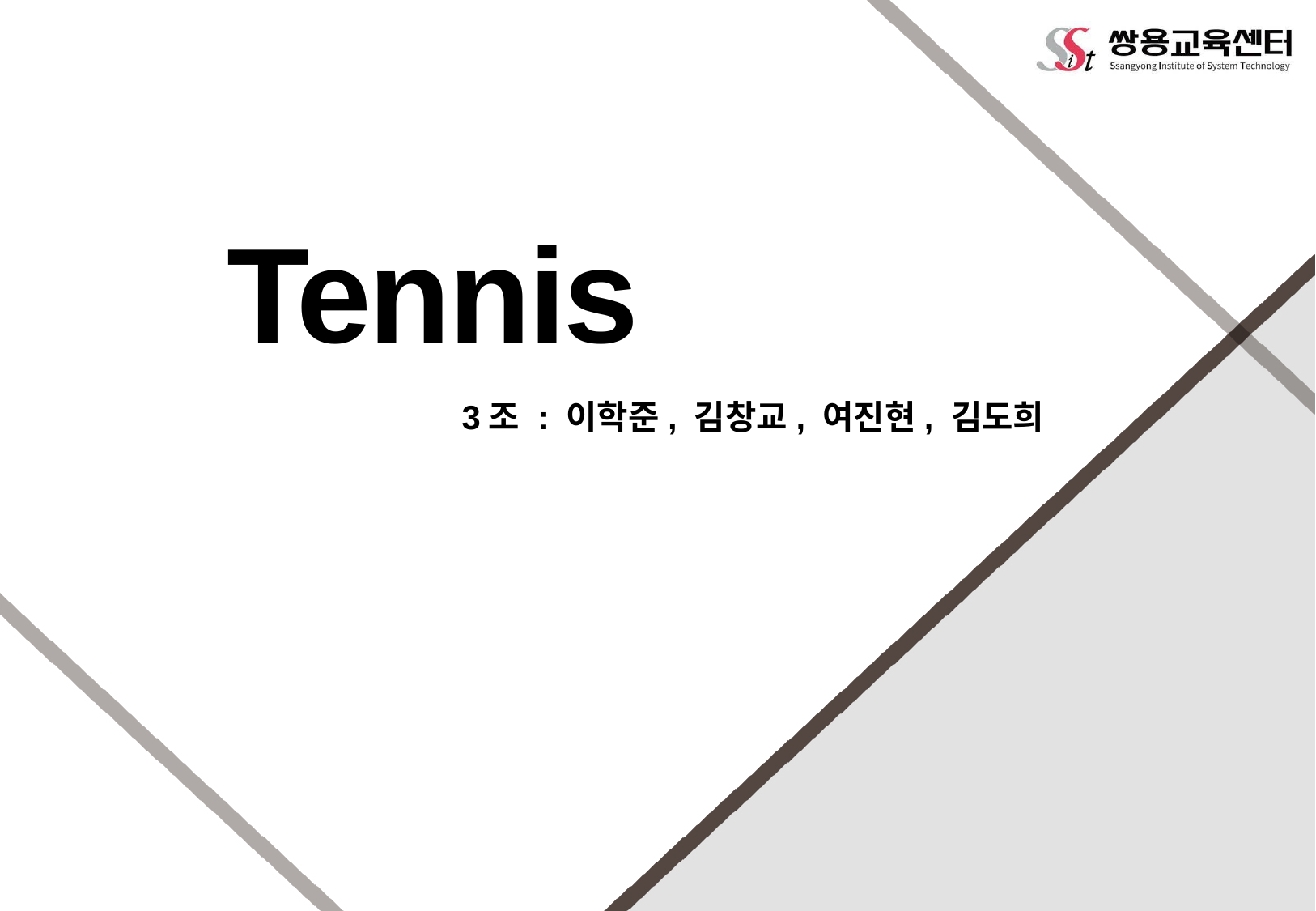

# Tennis
3조 : 이학준, 김창교, 여진현, 김도희